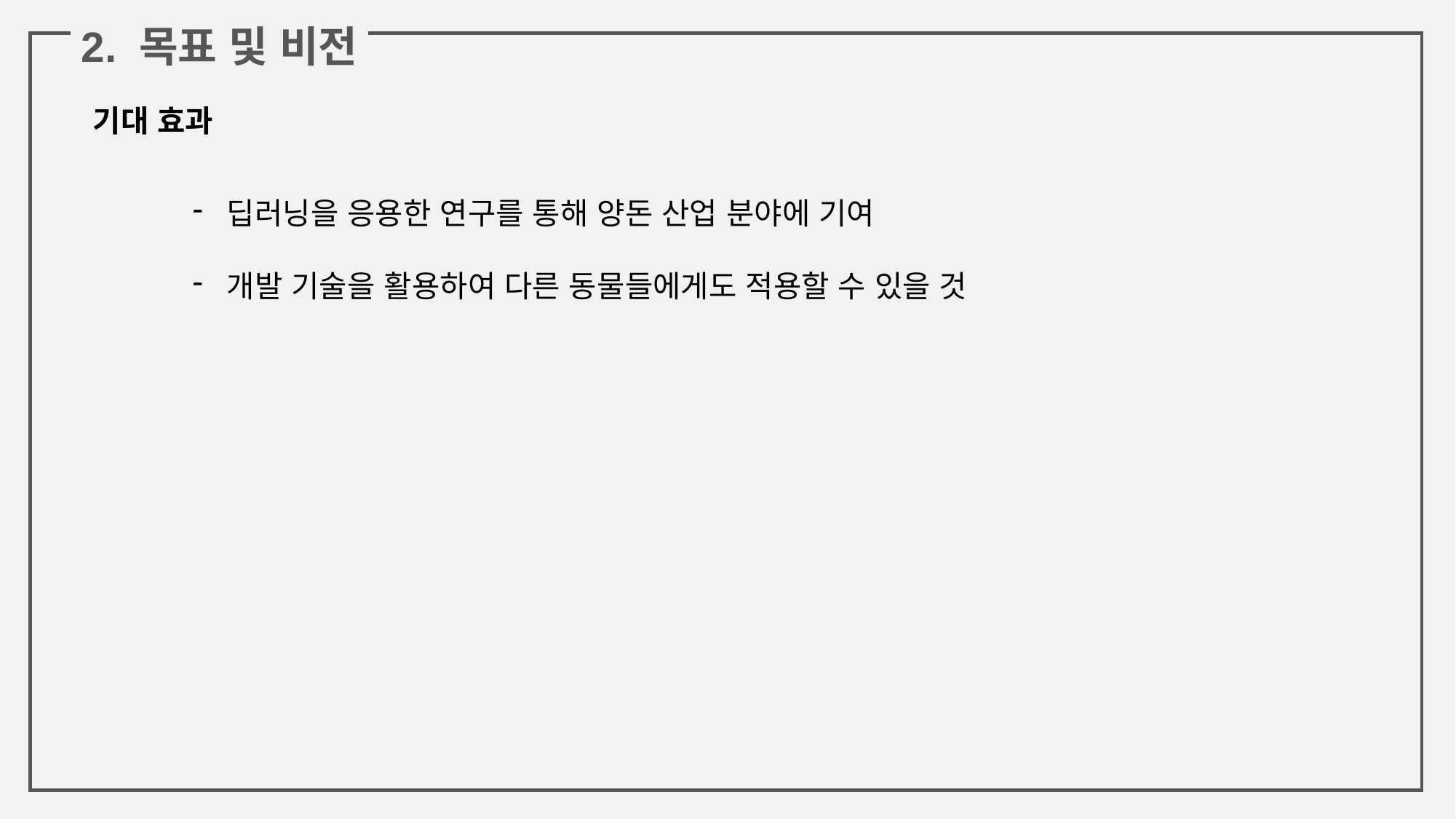

2. 목표 및 비전

기대 효과
딥러닝을 응용한 연구를 통해 양돈 산업 분야에 기여

개발 기술을 활용하여 다른 동물들에게도 적용할 수 있을 것